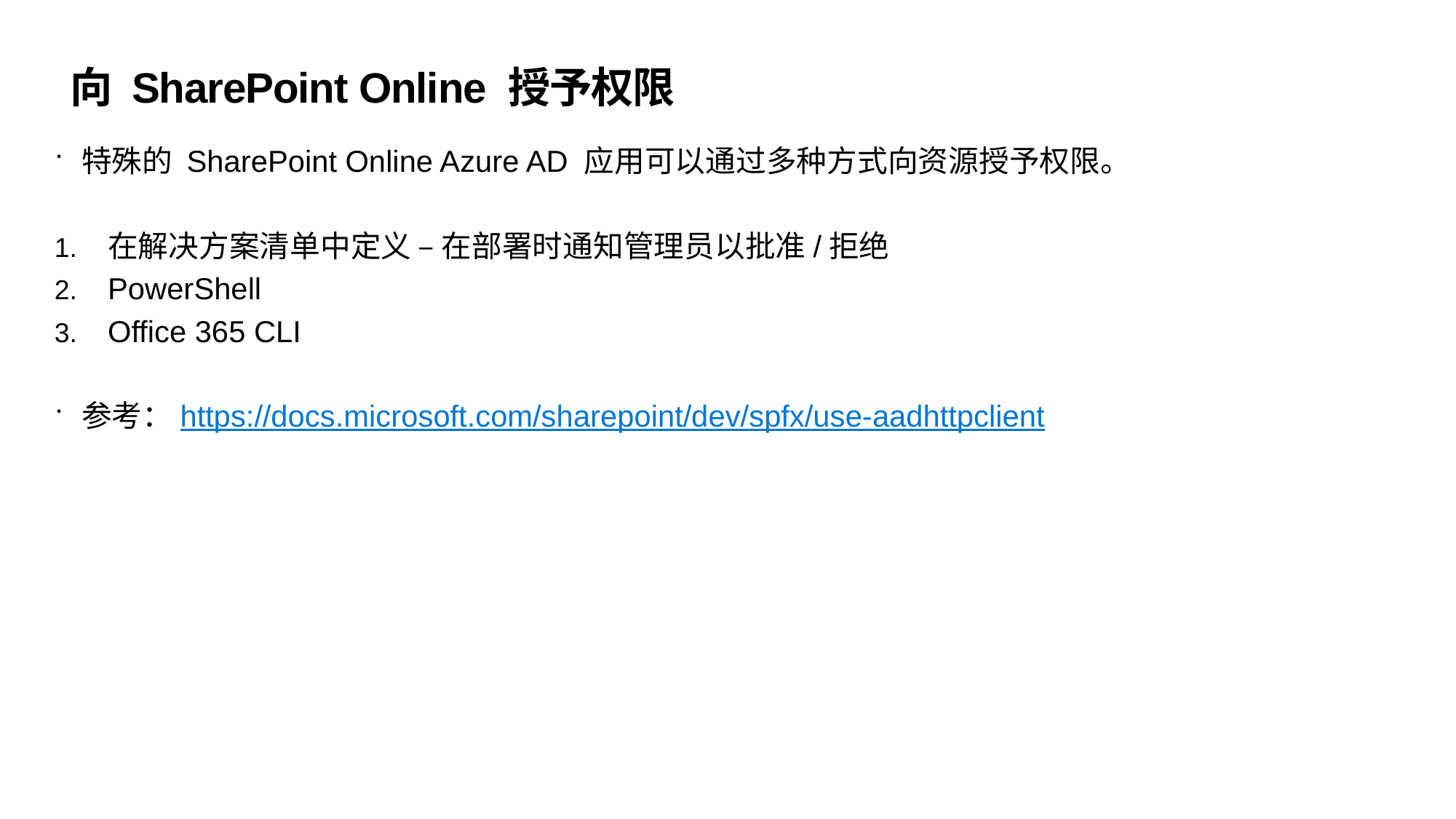

# 向 SharePoint Online 授予权限
特殊的 SharePoint Online Azure AD 应用可以通过多种方式向资源授予权限。

在解决方案清单中定义 – 在部署时通知管理员以批准/拒绝
PowerShell
Office 365 CLI

参考：https://docs.microsoft.com/sharepoint/dev/spfx/use-aadhttpclient